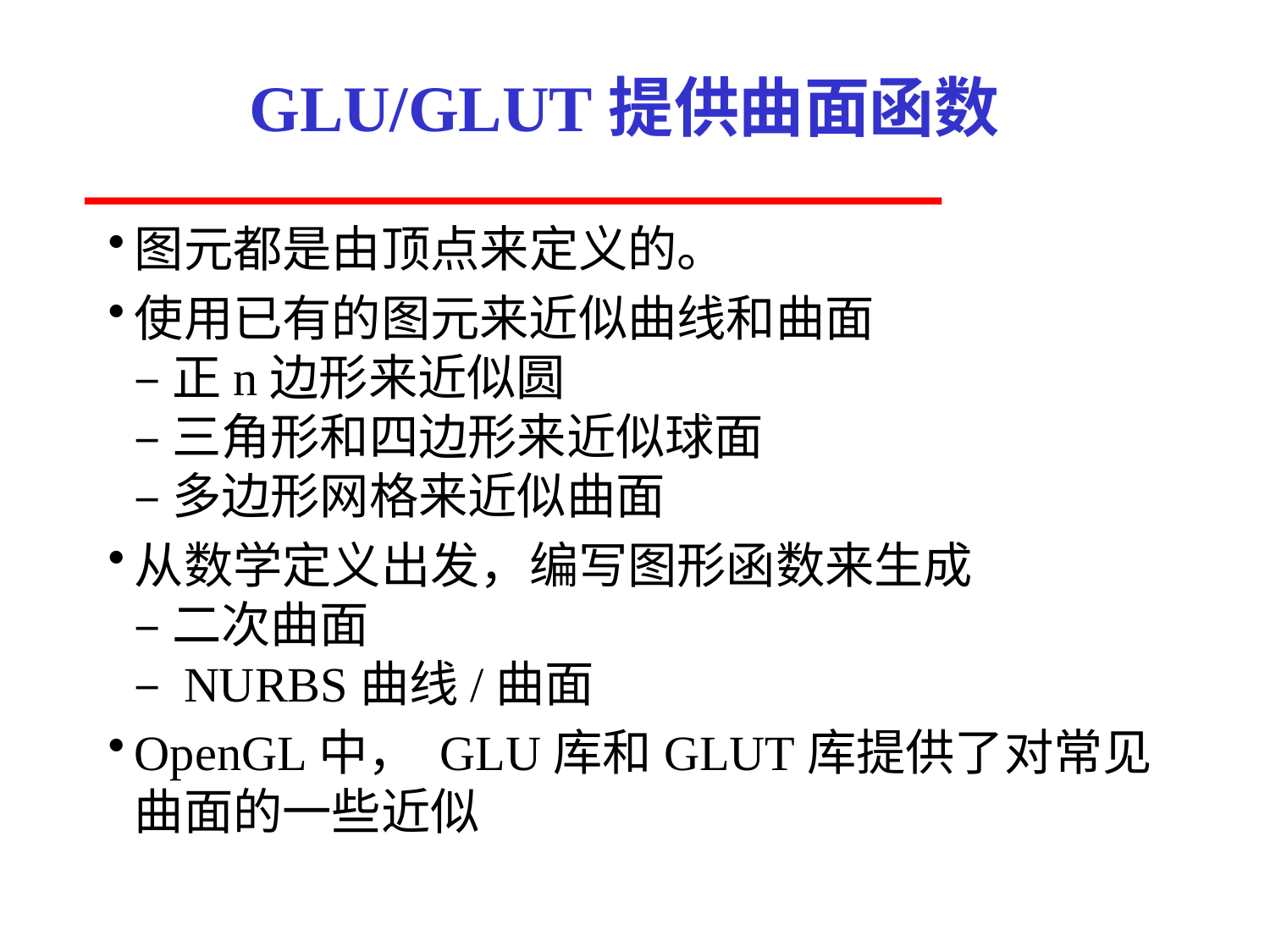

# GLU/GLUT提供曲面函数
图元都是由顶点来定义的。
使用已有的图元来近似曲线和曲面
– 正n边形来近似圆
– 三角形和四边形来近似球面
– 多边形网格来近似曲面
从数学定义出发，编写图形函数来生成
– 二次曲面
– NURBS曲线/曲面
OpenGL中， GLU库和GLUT库提供了对常见
曲面的一些近似
84